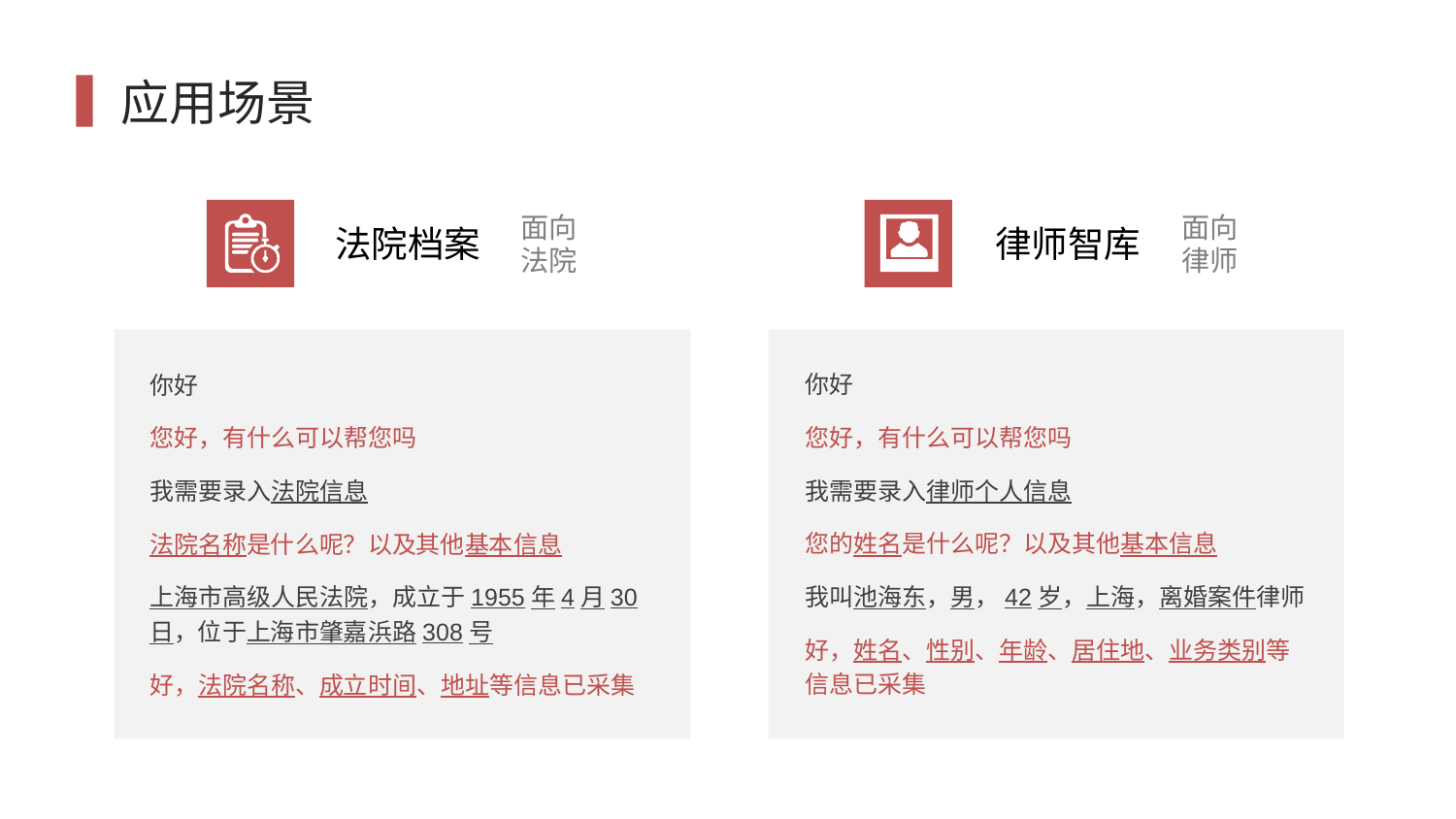

# 应用场景

面向
法院
面向
律师

律师智库

法院档案

你好
您好，有什么可以帮您吗
我需要录入律师个人信息
您的姓名是什么呢？以及其他基本信息
我叫池海东，男，42岁，上海，离婚案件律师
好，姓名、性别、年龄、居住地、业务类别等信息已采集
你好
您好，有什么可以帮您吗
我需要录入法院信息
法院名称是什么呢？以及其他基本信息
上海市高级人民法院，成立于1955年4月30日，位于上海市肇嘉浜路308号
好，法院名称、成立时间、地址等信息已采集